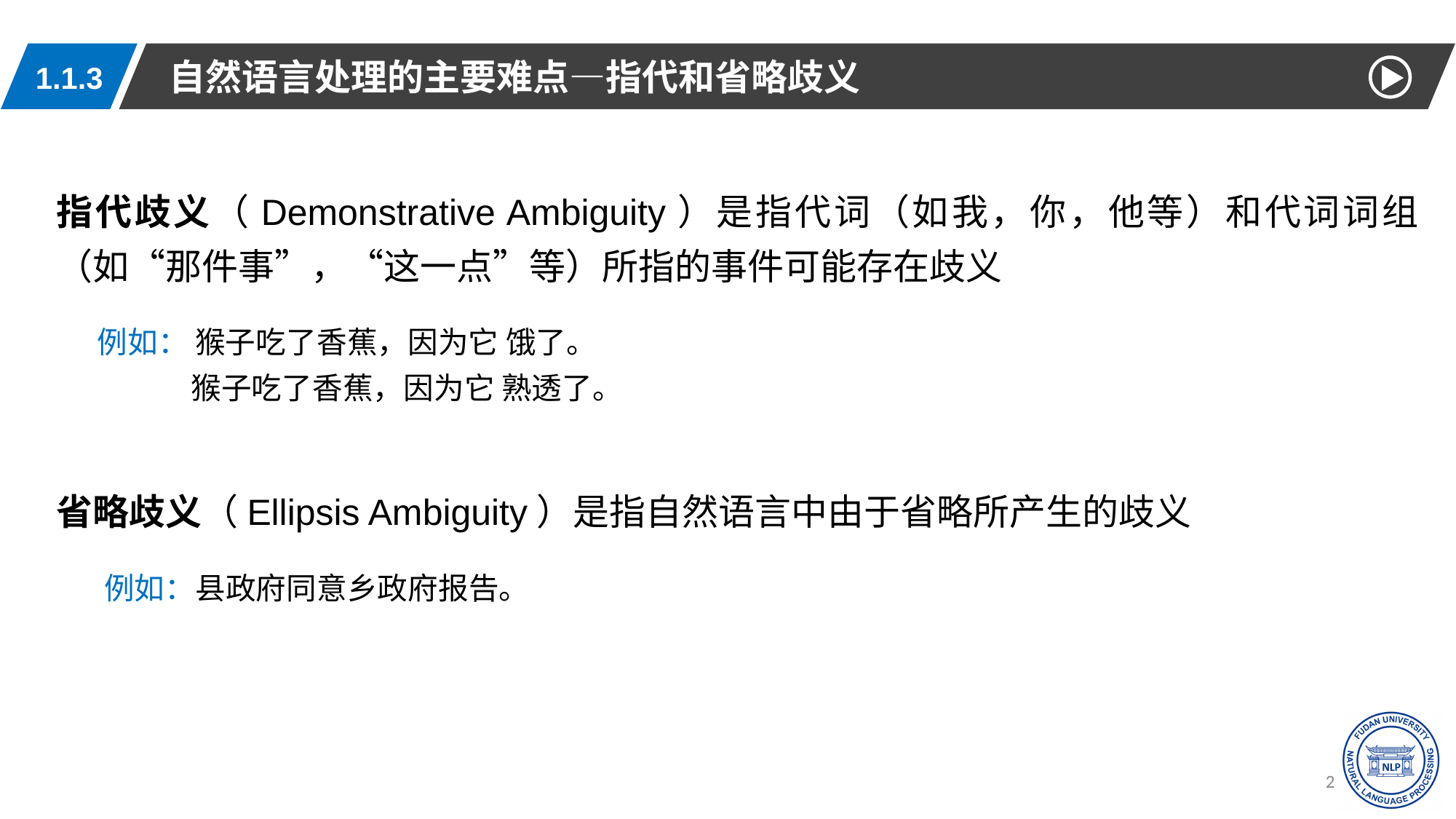

自然语言处理的主要难点—指代和省略歧义
1.1.3

指代歧义（Demonstrative Ambiguity）是指代词（如我，你，他等）和代词词组（如“那件事”，“这一点”等）所指的事件可能存在歧义
     例如： 猴子吃了香蕉，因为它 饿了。
                    猴子吃了香蕉，因为它 熟透了。

省略歧义（Ellipsis Ambiguity）是指自然语言中由于省略所产生的歧义
      例如：县政府同意乡政府报告。

23